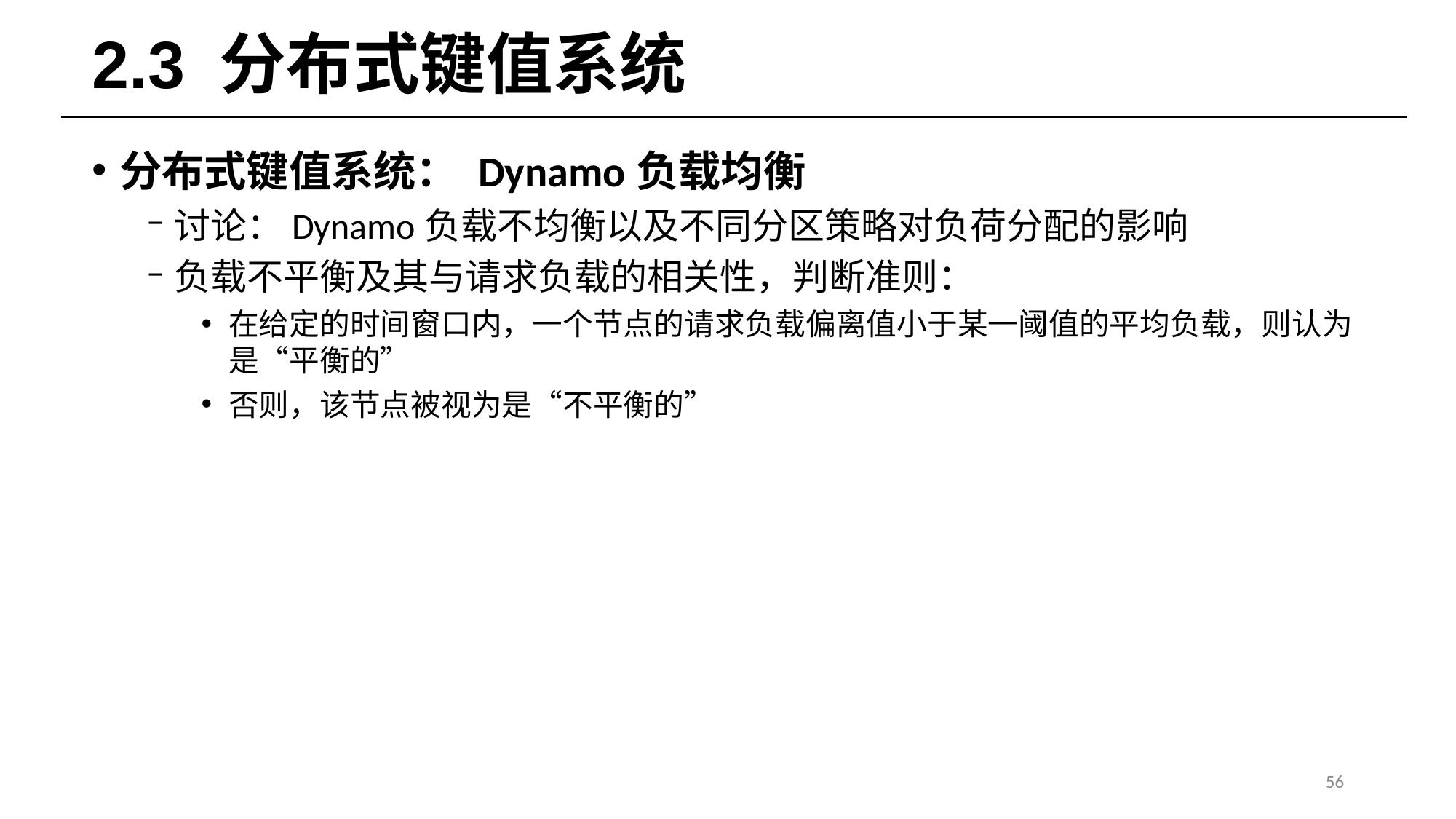

# 2.3 分布式键值系统
分布式键值系统： Dynamo负载均衡
讨论：Dynamo负载不均衡以及不同分区策略对负荷分配的影响
负载不平衡及其与请求负载的相关性，判断准则：
在给定的时间窗口内，一个节点的请求负载偏离值小于某一阈值的平均负载，则认为是“平衡的”
否则，该节点被视为是“不平衡的”

56